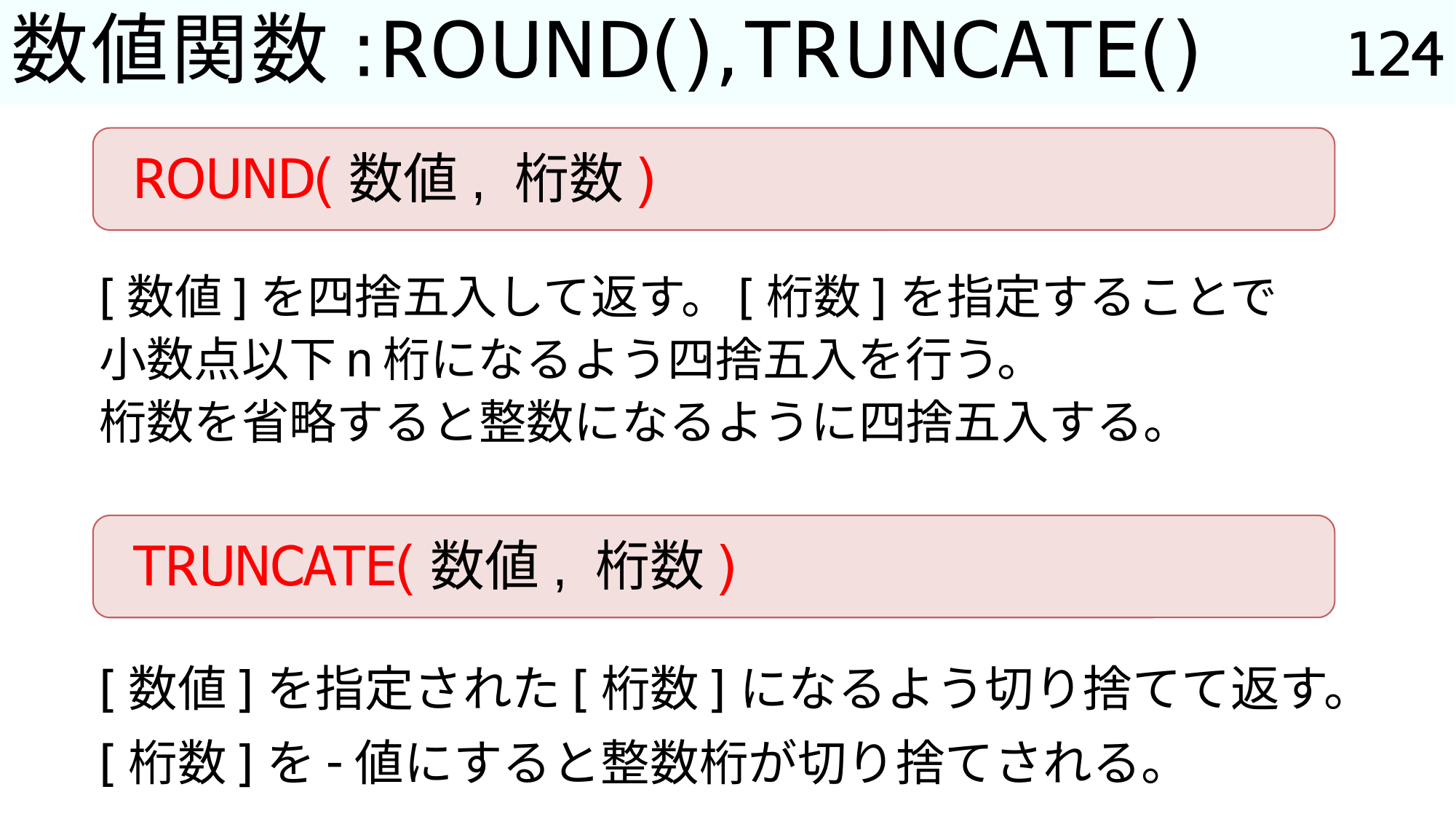

124
# 数値関数:ROUND(),TRUNCATE()

ROUND(数値, 桁数)
[数値]を四捨五入して返す。[桁数]を指定することで
小数点以下n桁になるよう四捨五入を行う。
桁数を省略すると整数になるように四捨五入する。

TRUNCATE(数値, 桁数)
[数値]を指定された[桁数]になるよう切り捨てて返す。
[桁数]を-値にすると整数桁が切り捨てされる。